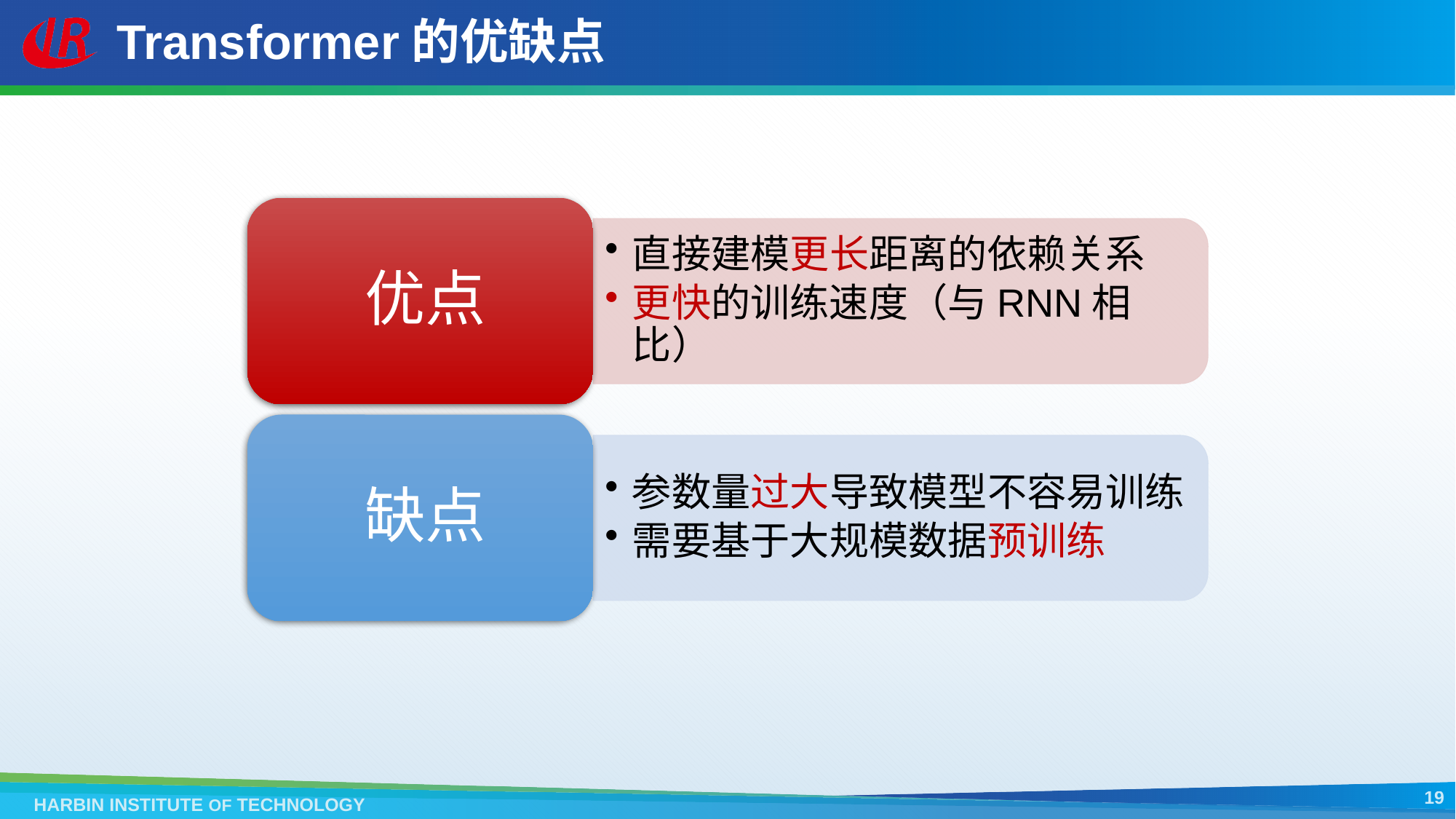

# Transformer的优缺点
直接建模更长距离的依赖关系
更快的训练速度（与RNN相比）
优点
参数量过大导致模型不容易训练
需要基于大规模数据预训练
缺点
19
HARBIN INSTITUTE OF TECHNOLOGY